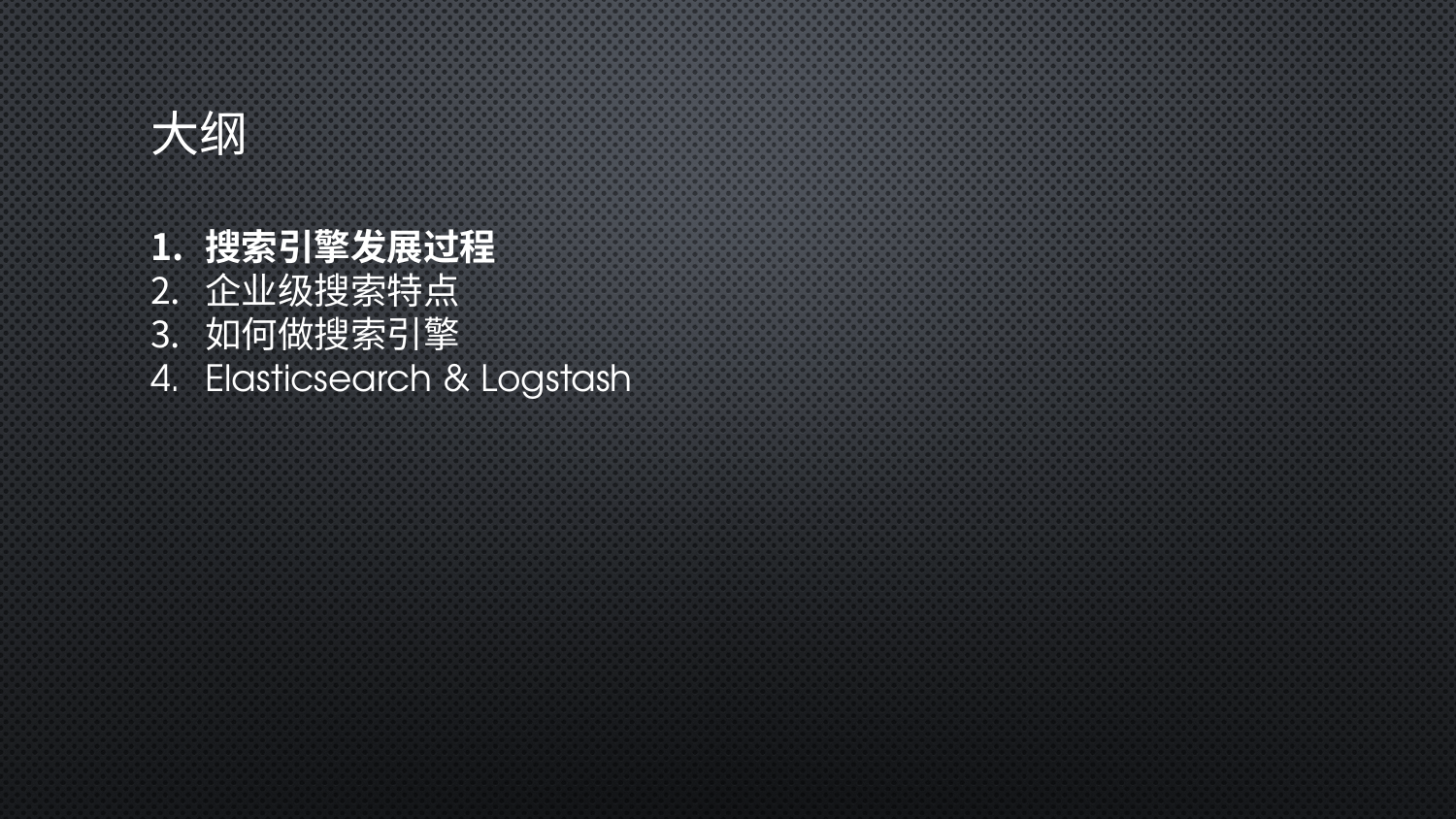

# 大纲
搜索引擎发展过程
企业级搜索特点
如何做搜索引擎
Elasticsearch & Logstash